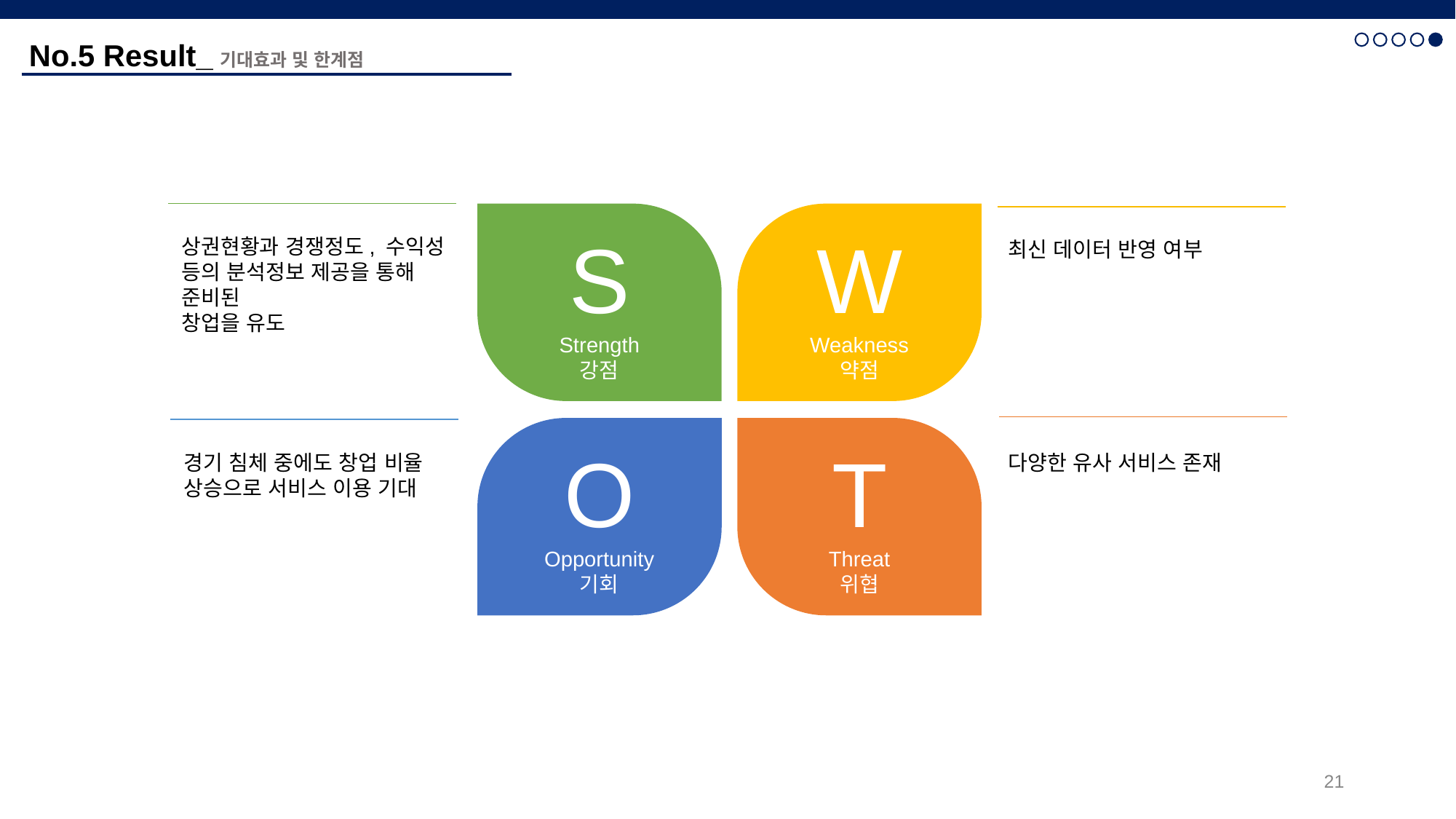

No.5 Result_기대효과 및 한계점

S
Strength
강점
W
Weakness
약점
O
Opportunity
기회
T
Threat
위협
상권현황과 경쟁정도, 수익성 등의 분석정보 제공을 통해 준비된
창업을 유도
최신 데이터 반영 여부
경기 침체 중에도 창업 비율
상승으로 서비스 이용 기대
다양한 유사 서비스 존재
21